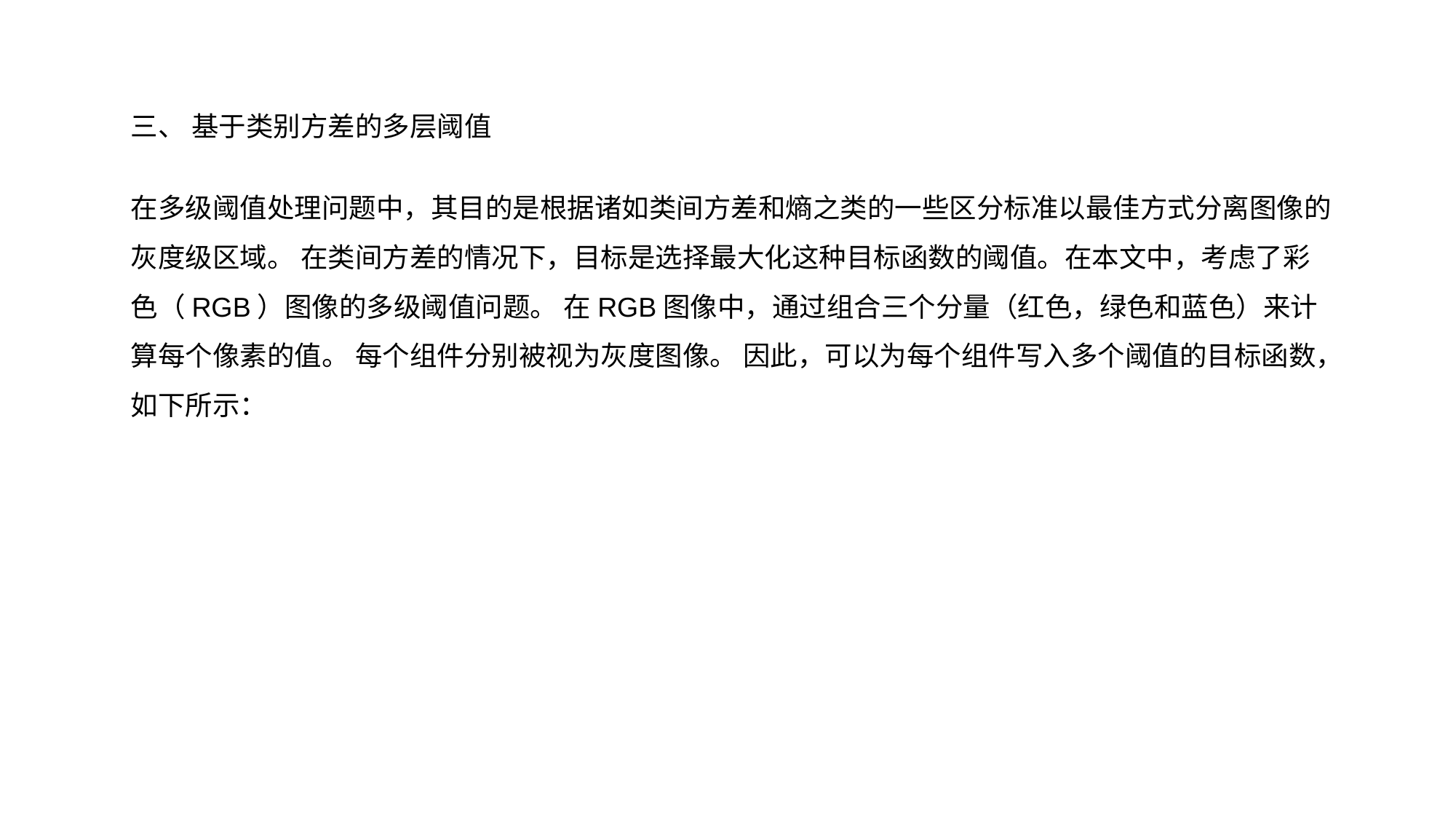

三、 基于类别方差的多层阈值

在多级阈值处理问题中，其目的是根据诸如类间方差和熵之类的一些区分标准以最佳方式分离图像的灰度级区域。 在类间方差的情况下，目标是选择最大化这种目标函数的阈值。在本文中，考虑了彩色（RGB）图像的多级阈值问题。 在RGB图像中，通过组合三个分量（红色，绿色和蓝色）来计算每个像素的值。 每个组件分别被视为灰度图像。 因此，可以为每个组件写入多个阈值的目标函数，如下所示：